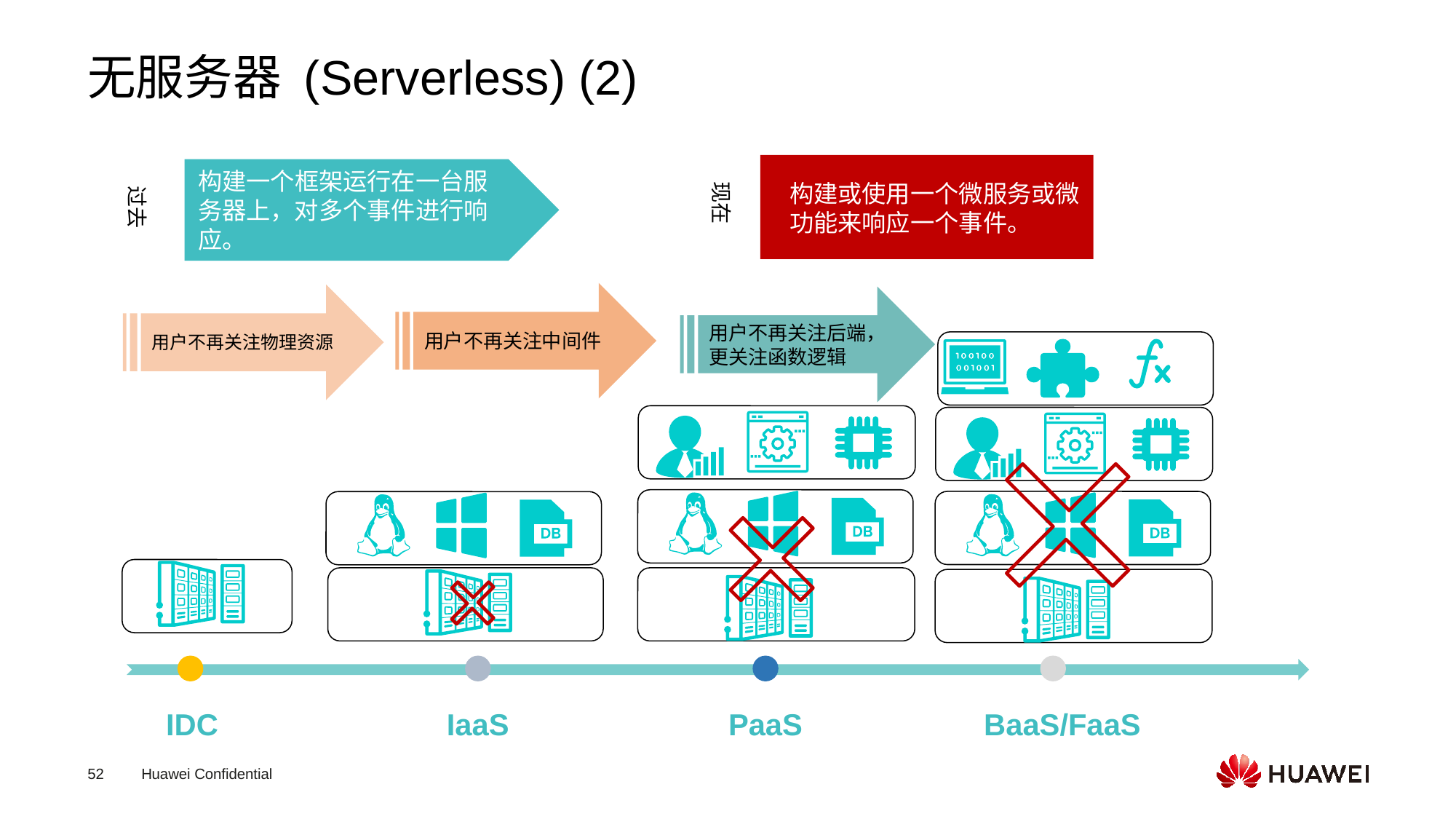

# 无服务器 (Serverless) (2)

现在

过去
构建一个框架运行在一台服务器上，对多个事件进行响应。
构建或使用一个微服务或微功能来响应一个事件。
用户不再关注中间件
用户不再关注物理资源
用户不再关注后端，更关注函数逻辑

IDC
IaaS
PaaS
BaaS/FaaS